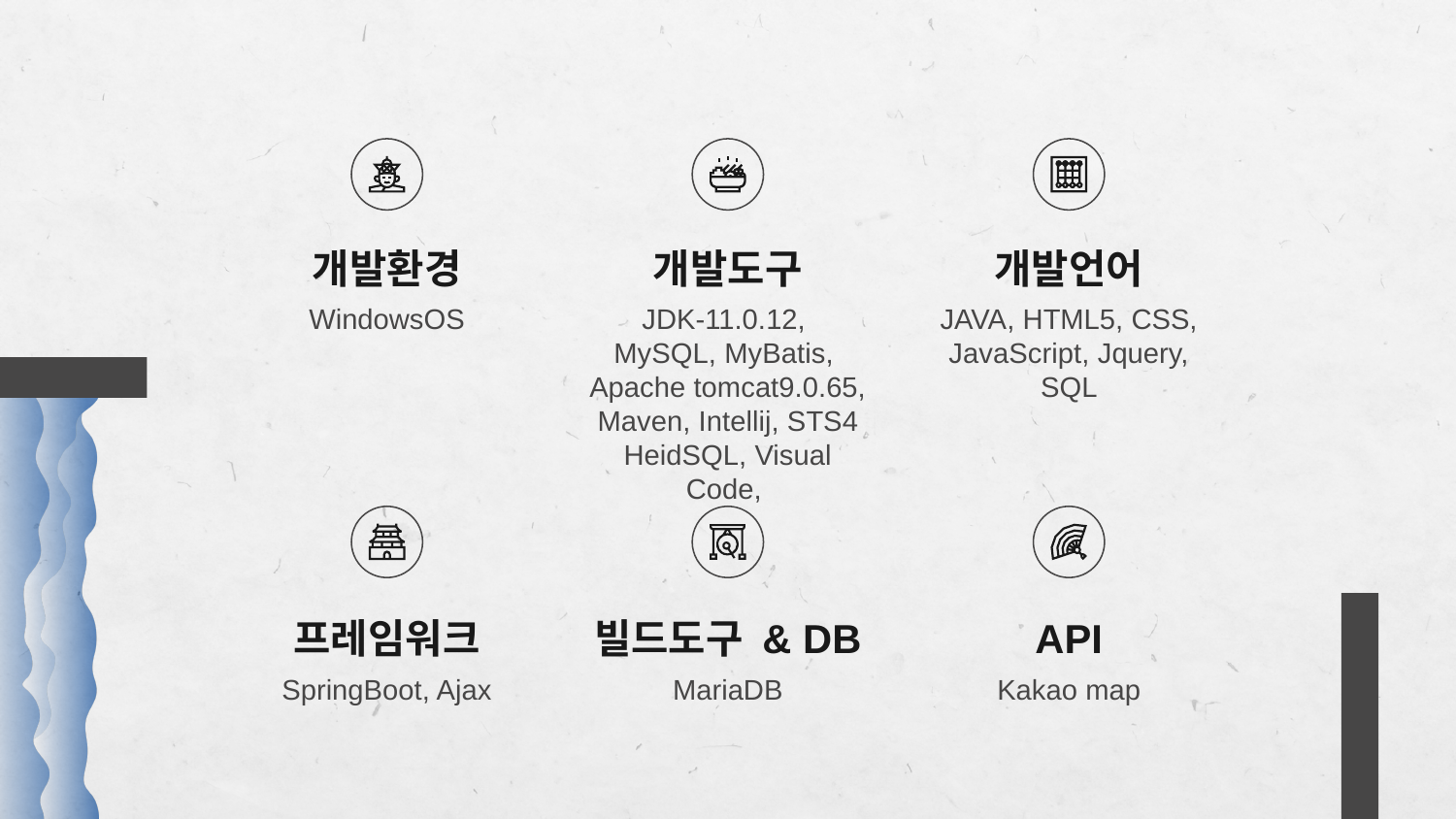

개발환경
개발도구
개발언어
JDK-11.0.12,
MySQL, MyBatis,
Apache tomcat9.0.65,
Maven, Intellij, STS4 HeidSQL, Visual Code,
WindowsOS
JAVA, HTML5, CSS,
JavaScript, Jquery,
SQL

프레임워크
빌드도구 & DB
API
SpringBoot, Ajax
MariaDB
Kakao map